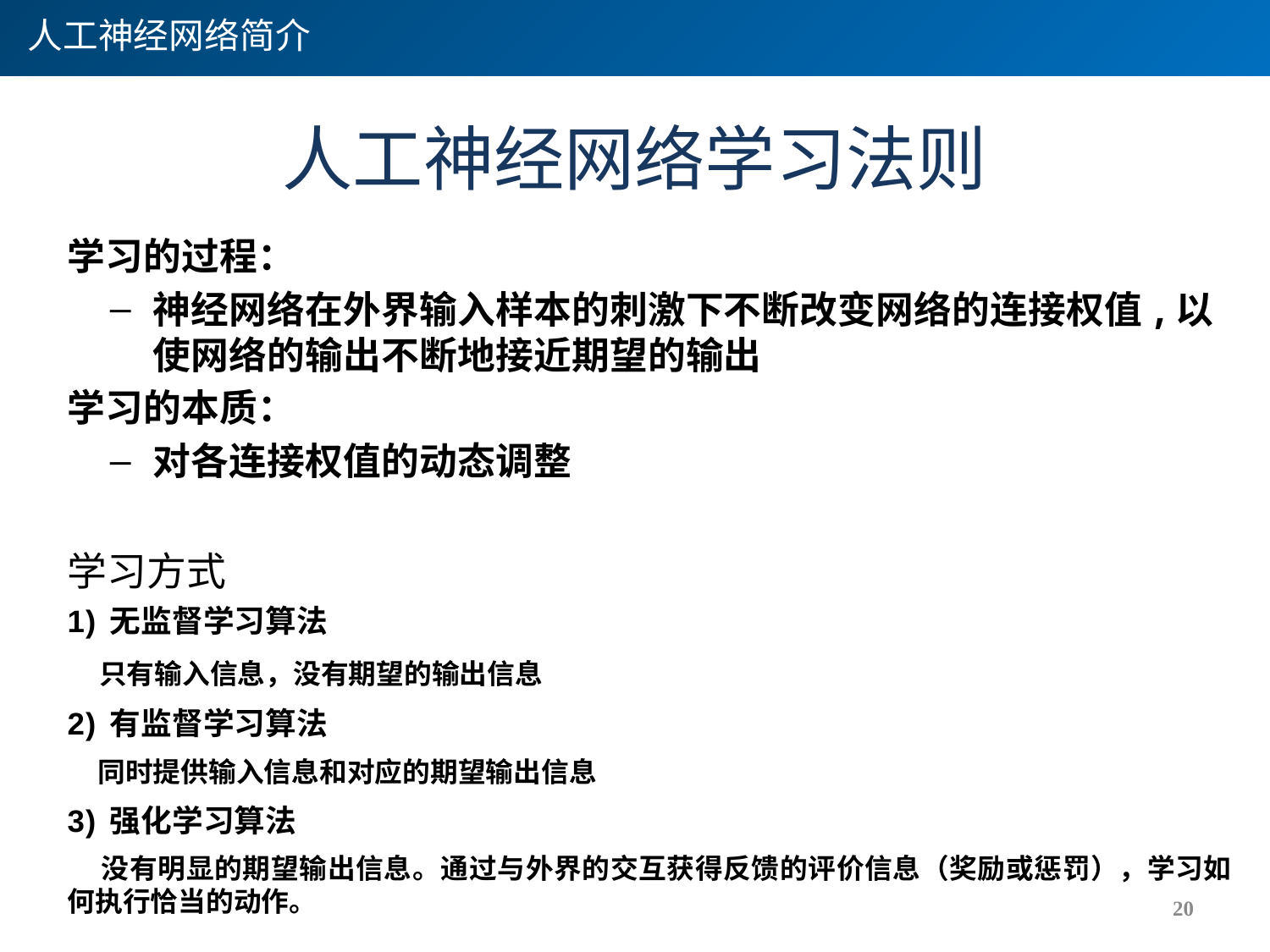

人工神经网络简介

# 人工神经网络学习法则
学习的过程：
神经网络在外界输入样本的刺激下不断改变网络的连接权值,以使网络的输出不断地接近期望的输出
学习的本质：
对各连接权值的动态调整

学习方式
无监督学习算法
    只有输入信息，没有期望的输出信息
有监督学习算法
     同时提供输入信息和对应的期望输出信息
强化学习算法
     没有明显的期望输出信息。通过与外界的交互获得反馈的评价信息（奖励或惩罚），学习如何执行恰当的动作。
20